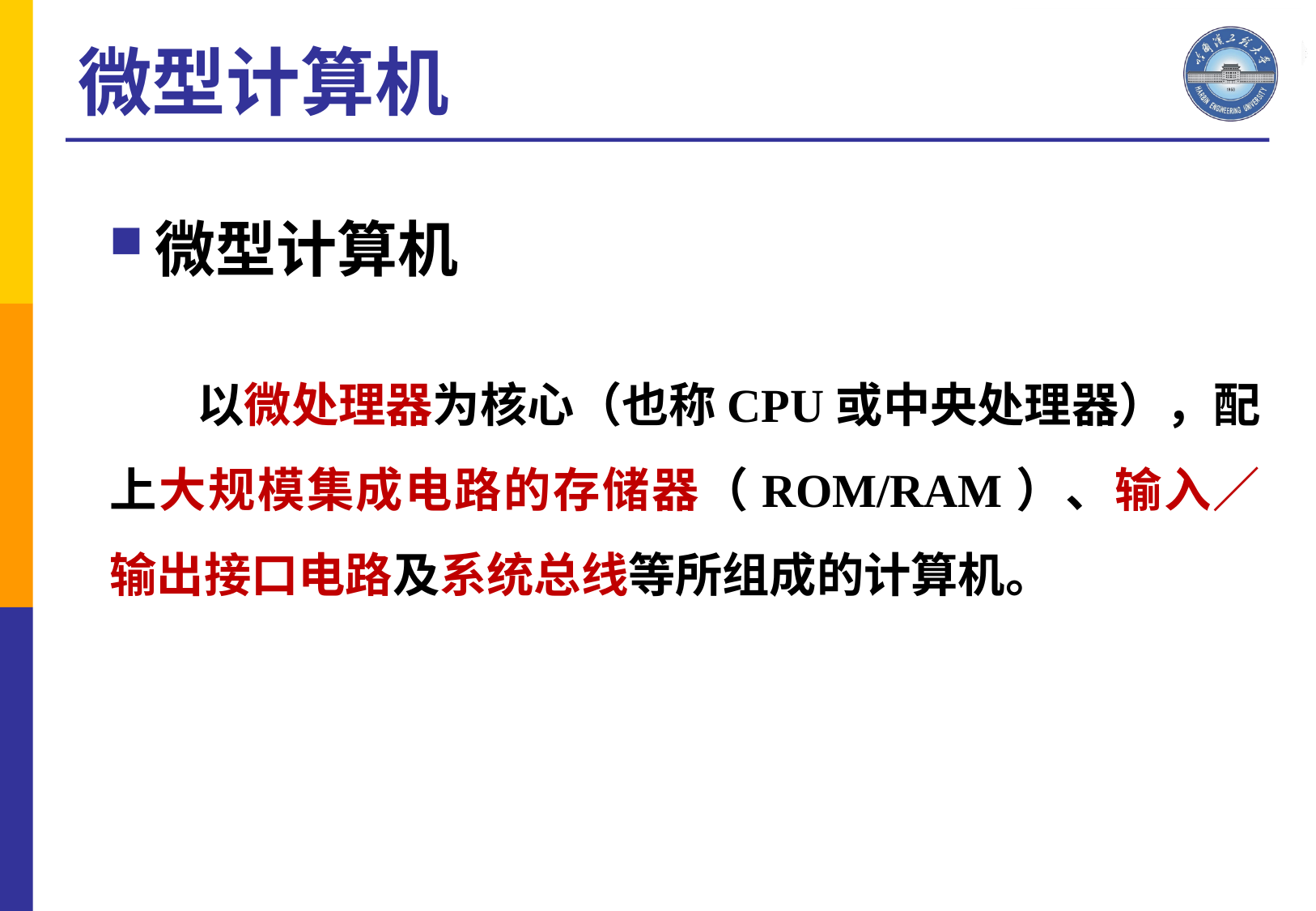

微型计算机
微型计算机

       以微处理器为核心（也称CPU或中央处理器），配上大规模集成电路的存储器（ROM/RAM）、输入／输出接口电路及系统总线等所组成的计算机。